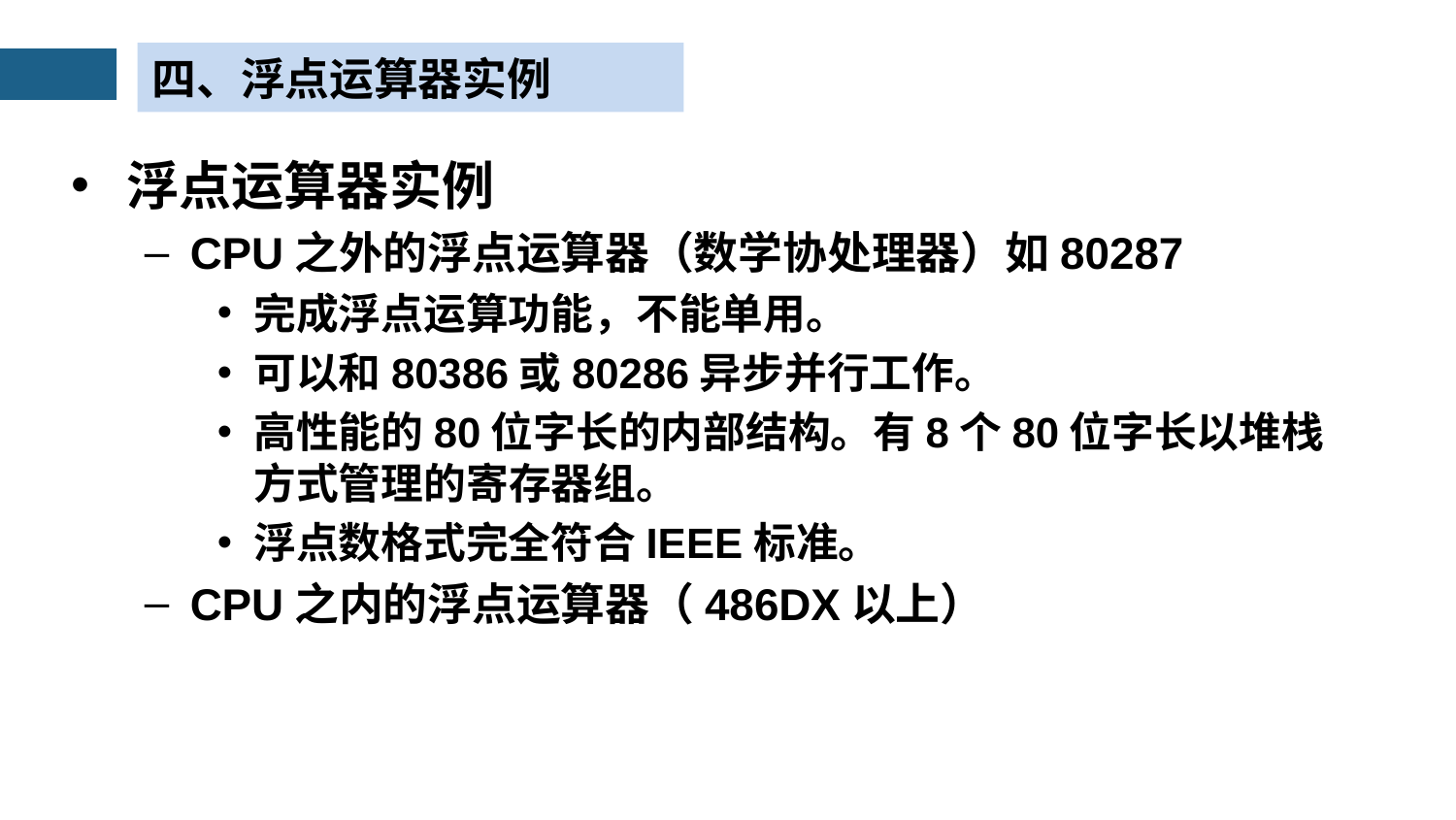

四、浮点运算器实例
浮点运算器实例
CPU之外的浮点运算器（数学协处理器）如80287
完成浮点运算功能，不能单用。
可以和80386或80286异步并行工作。
高性能的80位字长的内部结构。有8个80位字长以堆栈方式管理的寄存器组。
浮点数格式完全符合IEEE标准。
CPU之内的浮点运算器（486DX以上）